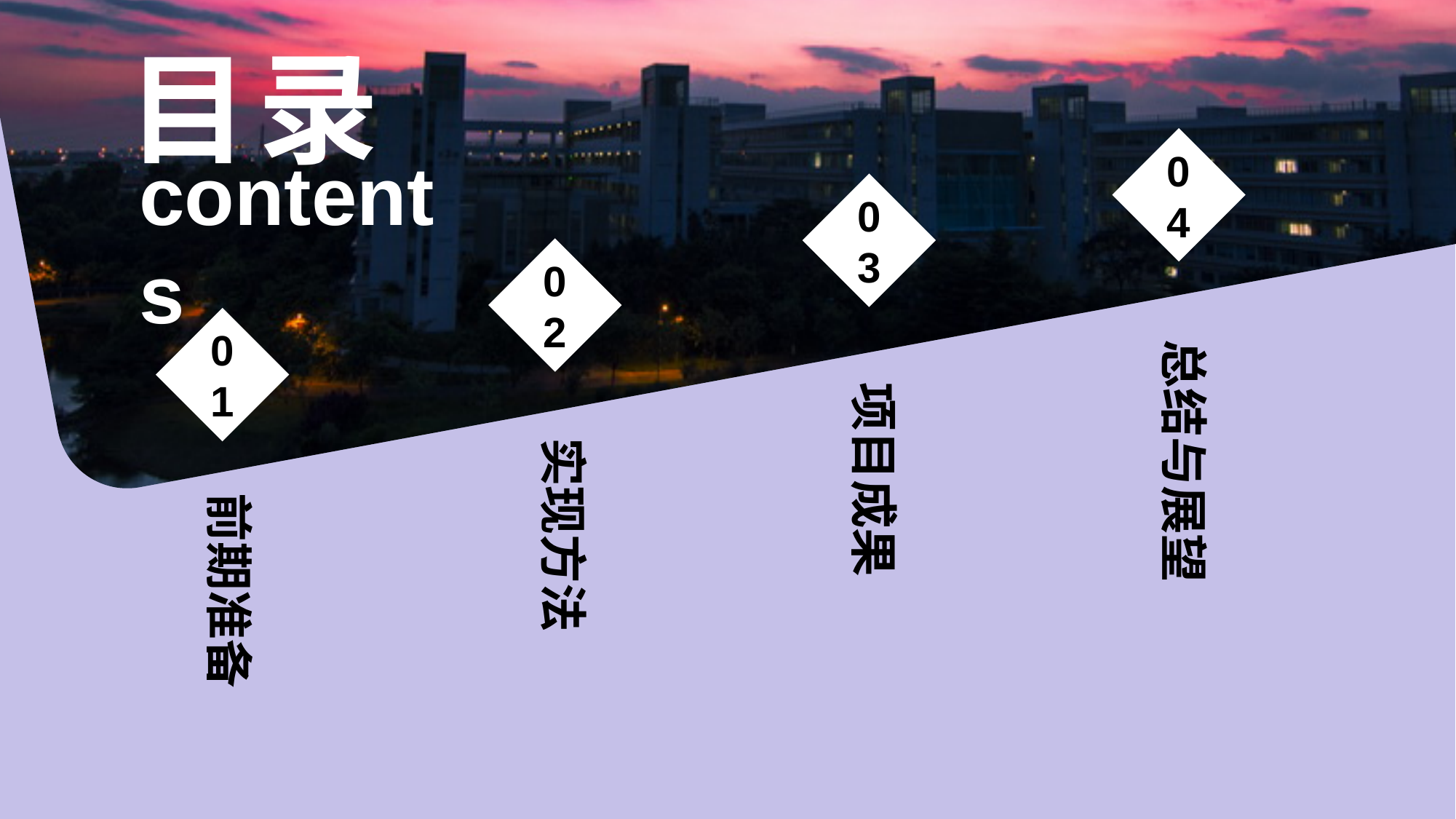

目录
04
contents

03
02
01
总结与展望
项目成果
实现方法
前期准备